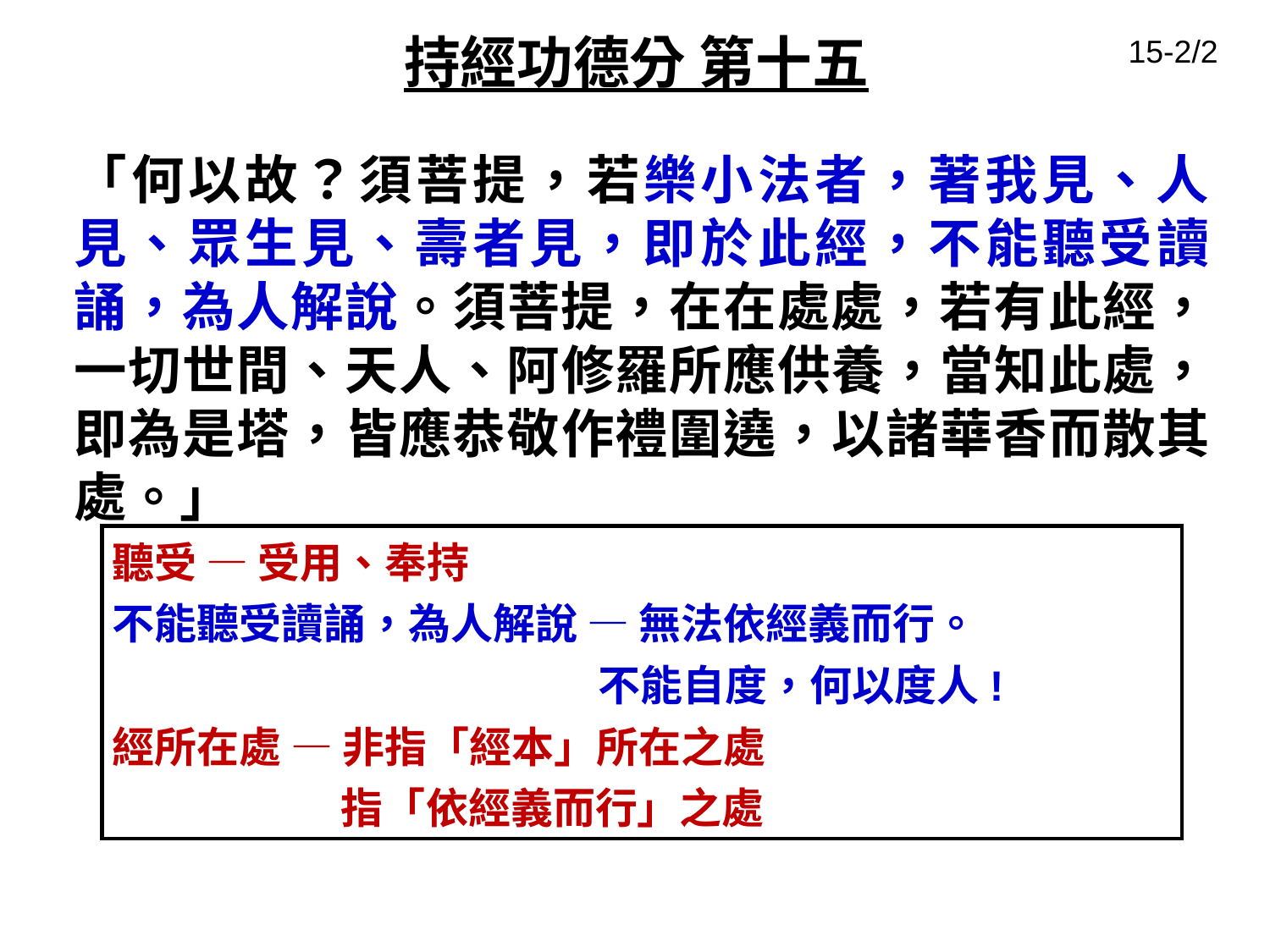

# 持經功德分 第十五
15-2/2
「何以故？須菩提，若樂小法者，著我見、人見、眾生見、壽者見，即於此經，不能聽受讀誦，為人解說。須菩提，在在處處，若有此經，一切世間、天人、阿修羅所應供養，當知此處，即為是塔，皆應恭敬作禮圍遶，以諸華香而散其處。」
聽受 — 受用、奉持
不能聽受讀誦，為人解說 — 無法依經義而行。
                                                  不能自度，何以度人!
經所在處 — 非指「經本」所在之處
                       指「依經義而行」之處